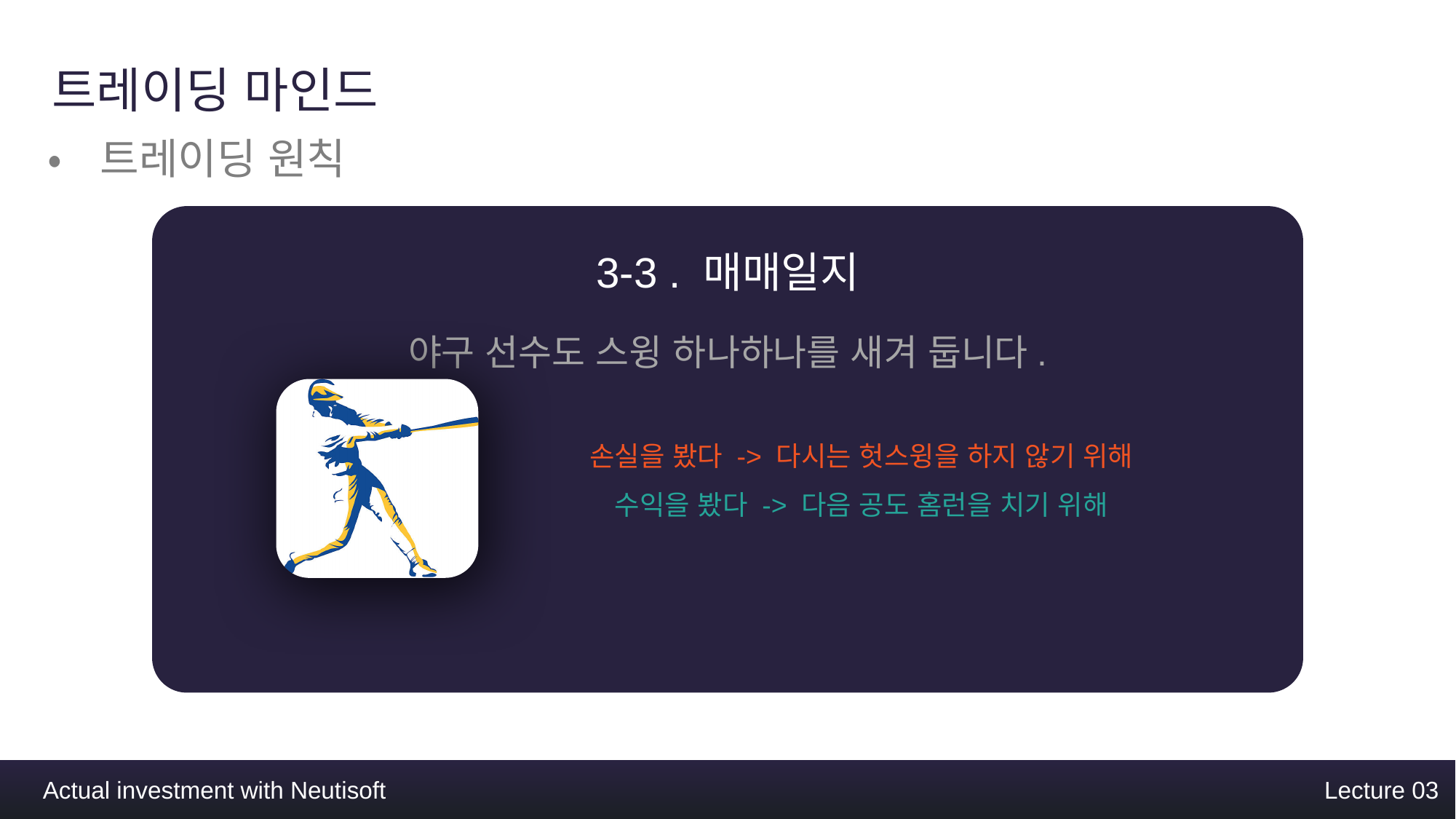

트레이딩 마인드
•트레이딩 원칙

3-3 . 매매일지
야구 선수도 스윙 하나하나를 새겨 둡니다.

손실을 봤다 -> 다시는 헛스윙을 하지 않기 위해
수익을 봤다 -> 다음 공도 홈런을 치기 위해

Actual investment with Neutisoft
Lecture 03